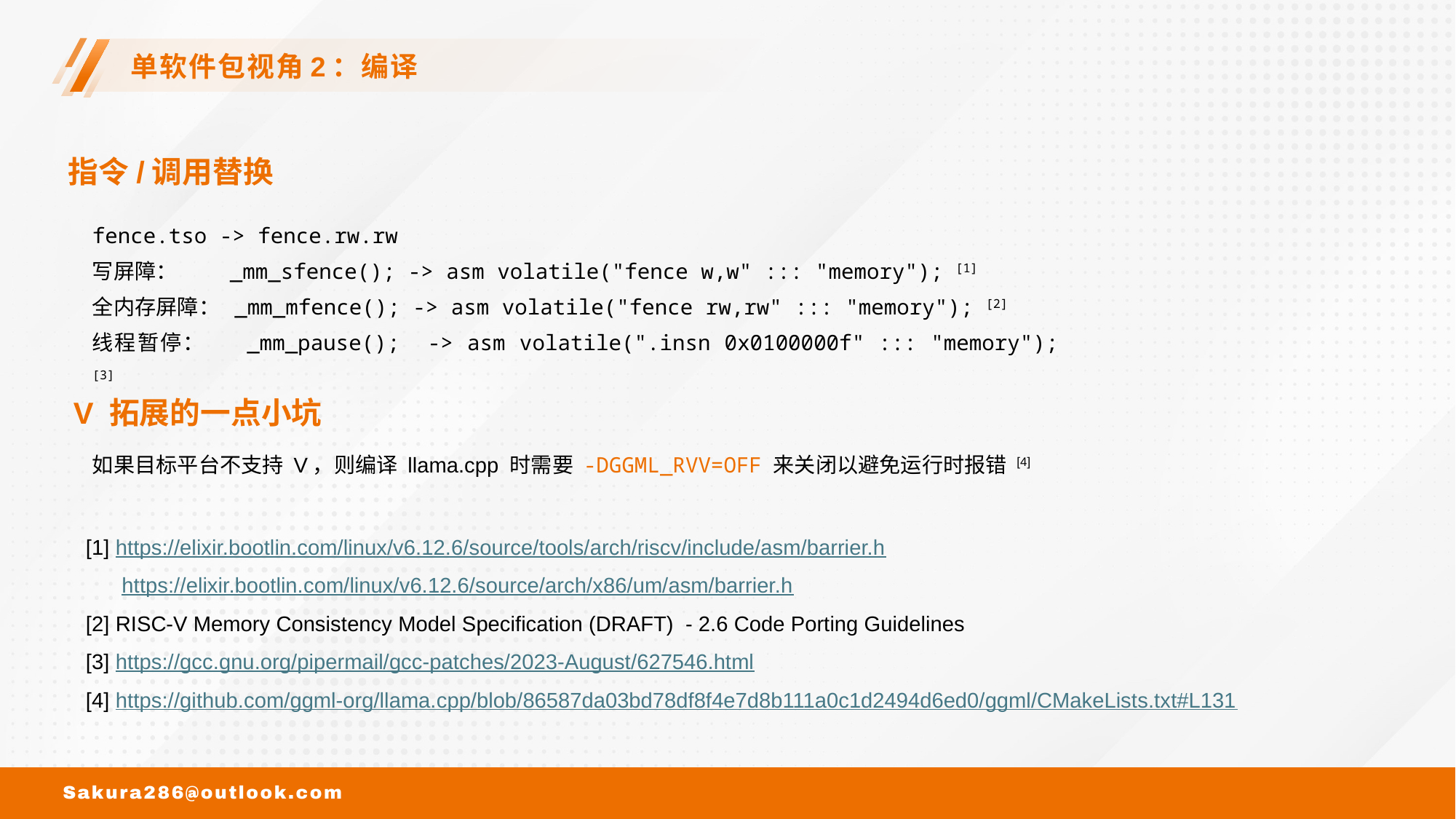

# 单软件包视角2：编译
指令/调用替换
fence.tso -> fence.rw.rw
写屏障：          _mm_sfence(); -> asm volatile("fence w,w" ::: "memory"); [1]
全内存屏障：  _mm_mfence(); -> asm volatile("fence rw,rw" ::: "memory"); [2]
线程暂停：      _mm_pause();  -> asm volatile(".insn 0x0100000f" ::: "memory"); [3]
V 拓展的一点小坑
如果目标平台不支持 V，则编译 llama.cpp 时需要 -DGGML_RVV=OFF 来关闭以避免运行时报错 [4]
[1] https://elixir.bootlin.com/linux/v6.12.6/source/tools/arch/riscv/include/asm/barrier.h
      https://elixir.bootlin.com/linux/v6.12.6/source/arch/x86/um/asm/barrier.h
[2] RISC-V Memory Consistency Model Specification (DRAFT)  - 2.6 Code Porting Guidelines
[3] https://gcc.gnu.org/pipermail/gcc-patches/2023-August/627546.html
[4] https://github.com/ggml-org/llama.cpp/blob/86587da03bd78df8f4e7d8b111a0c1d2494d6ed0/ggml/CMakeLists.txt#L131